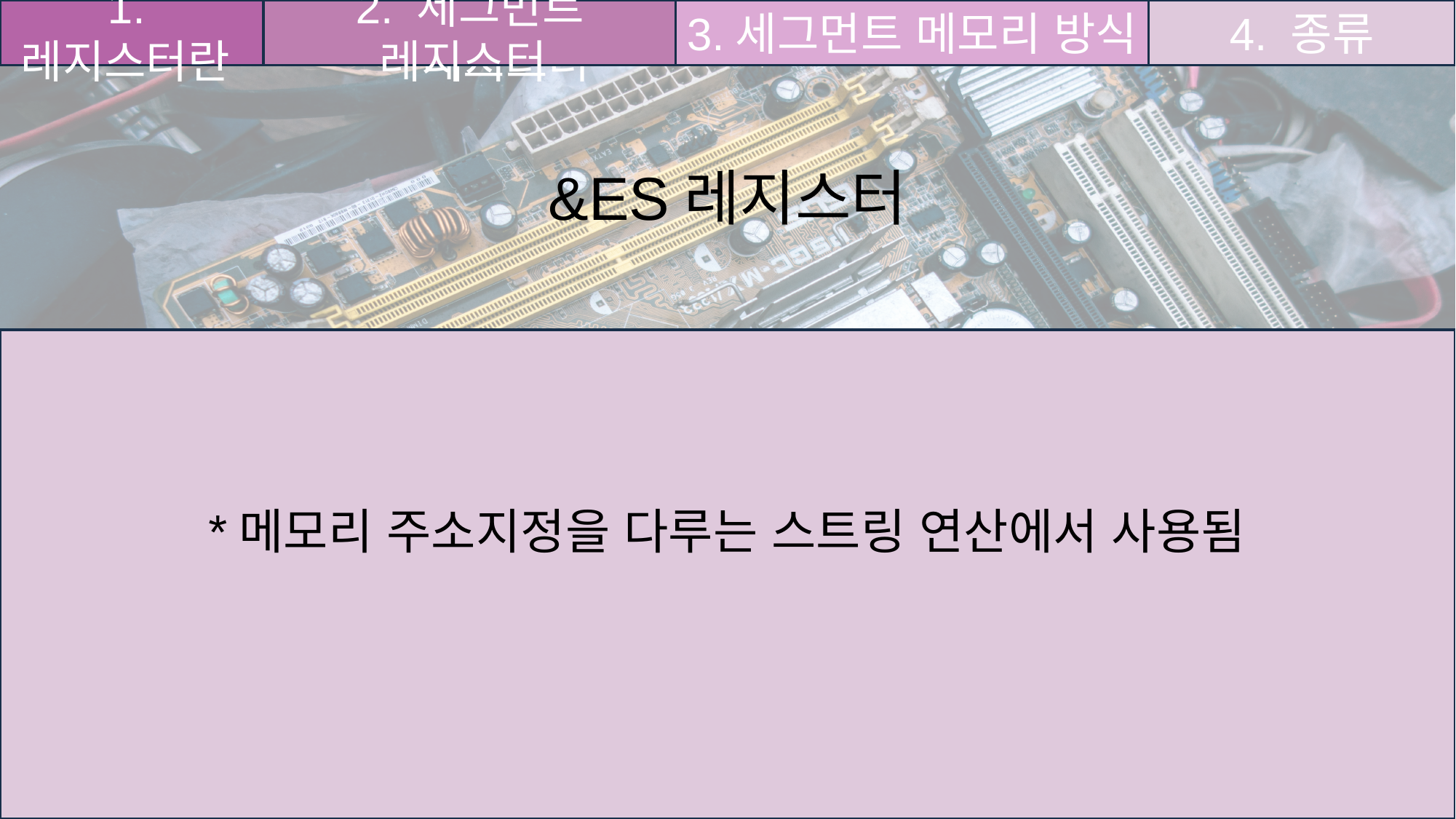

1.레지스터란
1.레지스터란
2. 세그먼트 레지스터
2. 세그먼트 레지스터
3.세그먼트 메모리 방식
4. 종류
&ES레지스터

*메모리 주소지정을 다루는 스트링 연산에서 사용됨